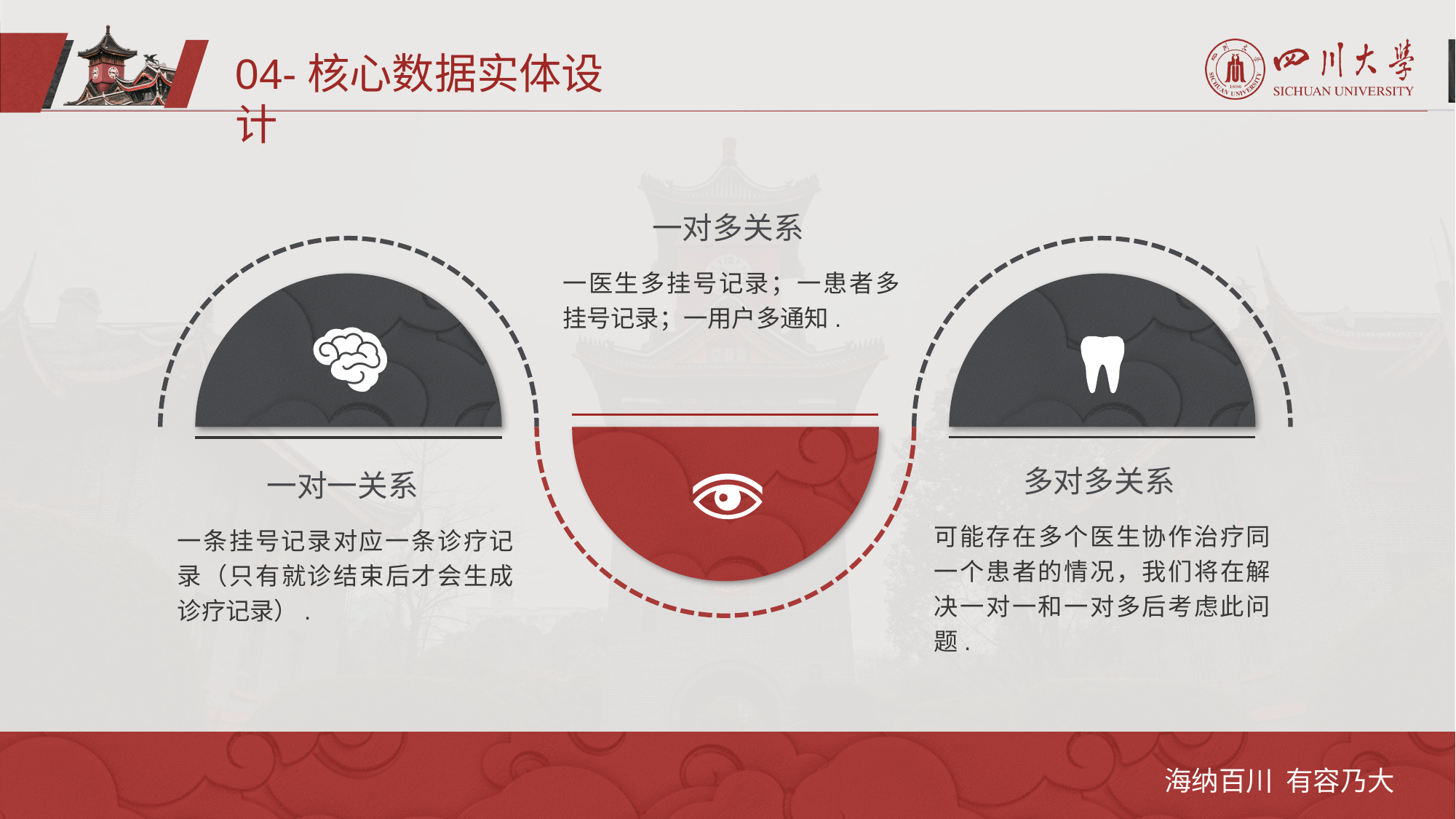

04-核心数据实体设计
一对多关系
一医生多挂号记录；一患者多挂号记录；一用户多通知.

多对多关系
可能存在多个医生协作治疗同一个患者的情况，我们将在解决一对一和一对多后考虑此问题.
一对一关系
一条挂号记录对应一条诊疗记录（只有就诊结束后才会生成诊疗记录）.